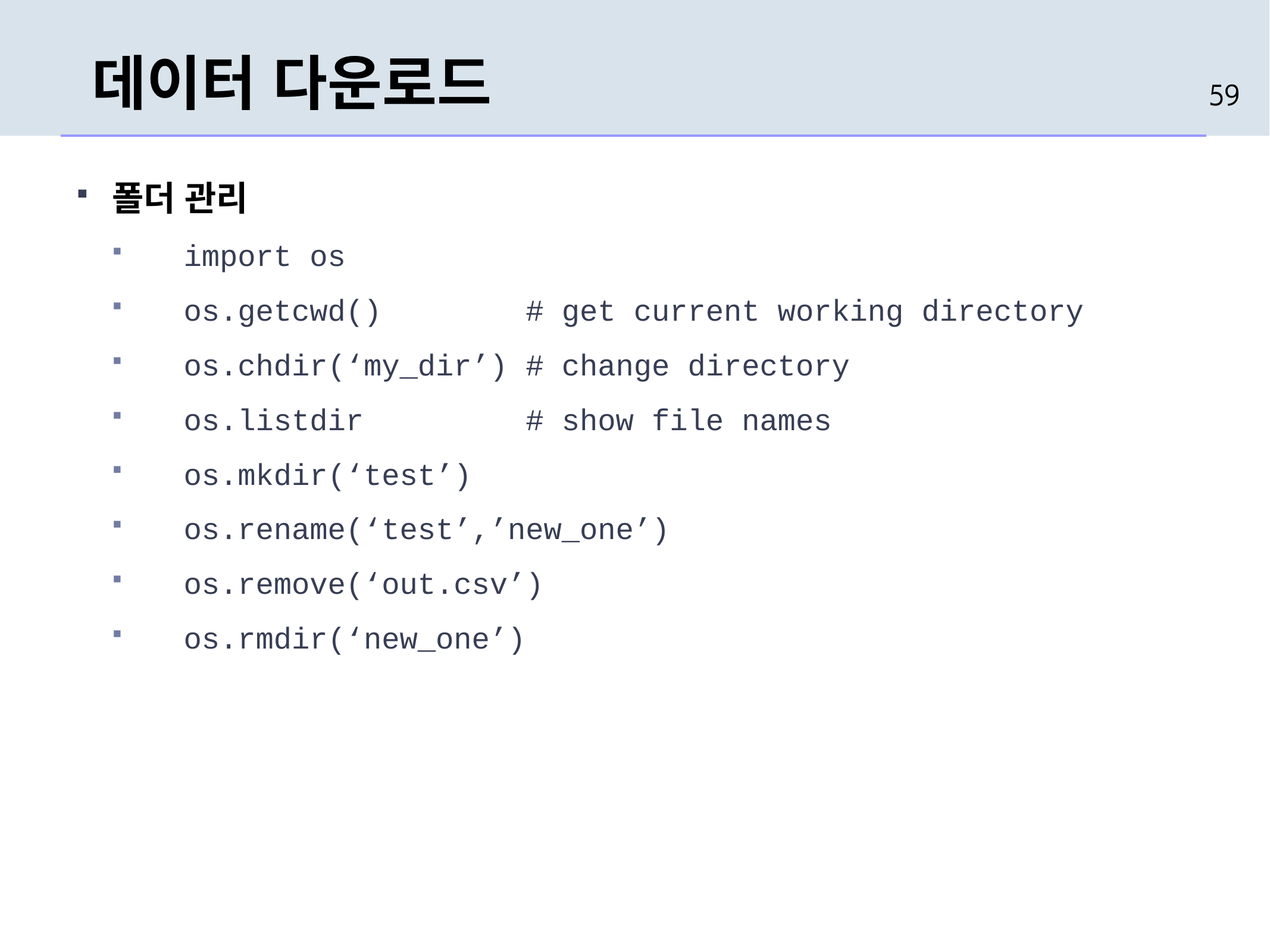

# 데이터 다운로드
59
폴더 관리
  import os
  os.getcwd()        # get current working directory
  os.chdir(‘my_dir’) # change directory
  os.listdir         # show file names
  os.mkdir(‘test’)
  os.rename(‘test’,’new_one’)
  os.remove(‘out.csv’)
  os.rmdir(‘new_one’)